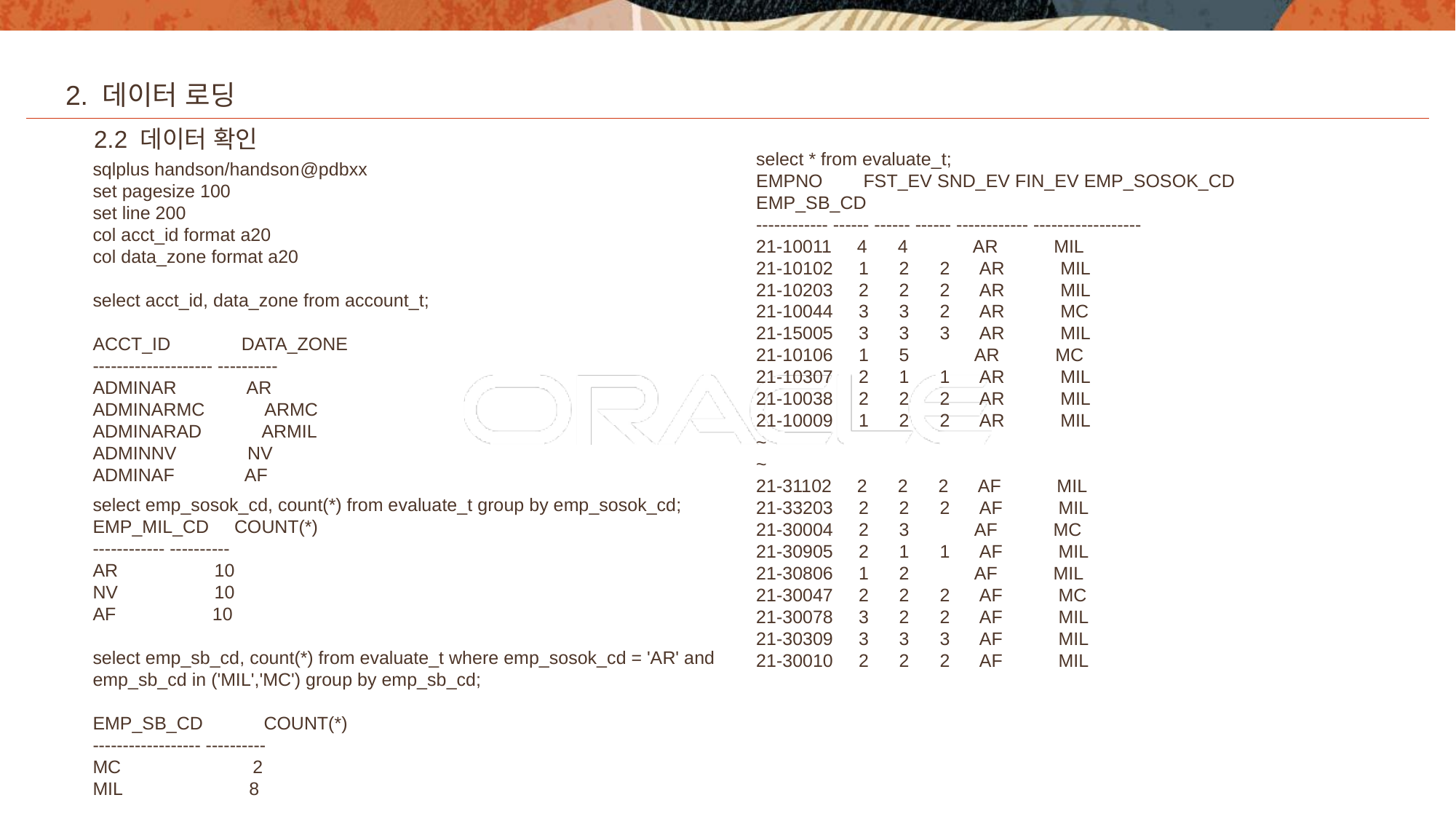

2. 데이터 로딩
2.2 데이터 확인
select * from evaluate_t;
EMPNO        FST_EV SND_EV FIN_EV EMP_SOSOK_CD EMP_SB_CD
------------ ------ ------ ------ ------------ ------------------
21-10011     4      4             AR           MIL
21-10102     1      2      2      AR           MIL
21-10203     2      2      2      AR           MIL
21-10044     3      3      2      AR           MC
21-15005     3      3      3      AR           MIL
21-10106     1      5             AR           MC
21-10307     2      1      1      AR           MIL
21-10038     2      2      2      AR           MIL
21-10009     1      2      2      AR           MIL
~
~
21-31102     2      2      2      AF           MIL
21-33203     2      2      2      AF           MIL
21-30004     2      3             AF           MC
21-30905     2      1      1      AF           MIL
21-30806     1      2             AF           MIL
21-30047     2      2      2      AF           MC
21-30078     3      2      2      AF           MIL
21-30309     3      3      3      AF           MIL
21-30010     2      2      2      AF           MIL
sqlplus handson/handson@pdbxx
set pagesize 100
set line 200
col acct_id format a20
col data_zone format a20

select acct_id, data_zone from account_t;

ACCT_ID              DATA_ZONE
-------------------- ----------
ADMINAR              AR
ADMINARMC            ARMC
ADMINARAD            ARMIL
ADMINNV              NV
ADMINAF              AF
select emp_sosok_cd, count(*) from evaluate_t group by emp_sosok_cd;
EMP_MIL_CD     COUNT(*)
------------ ----------
AR                   10
NV                   10
AF                   10

select emp_sb_cd, count(*) from evaluate_t where emp_sosok_cd = 'AR' and emp_sb_cd in ('MIL','MC') group by emp_sb_cd;

EMP_SB_CD            COUNT(*)
------------------ ----------
MC                          2
MIL                         8
22
Copyright © 2020, Oracle and/or its affiliates. All rights reserved.